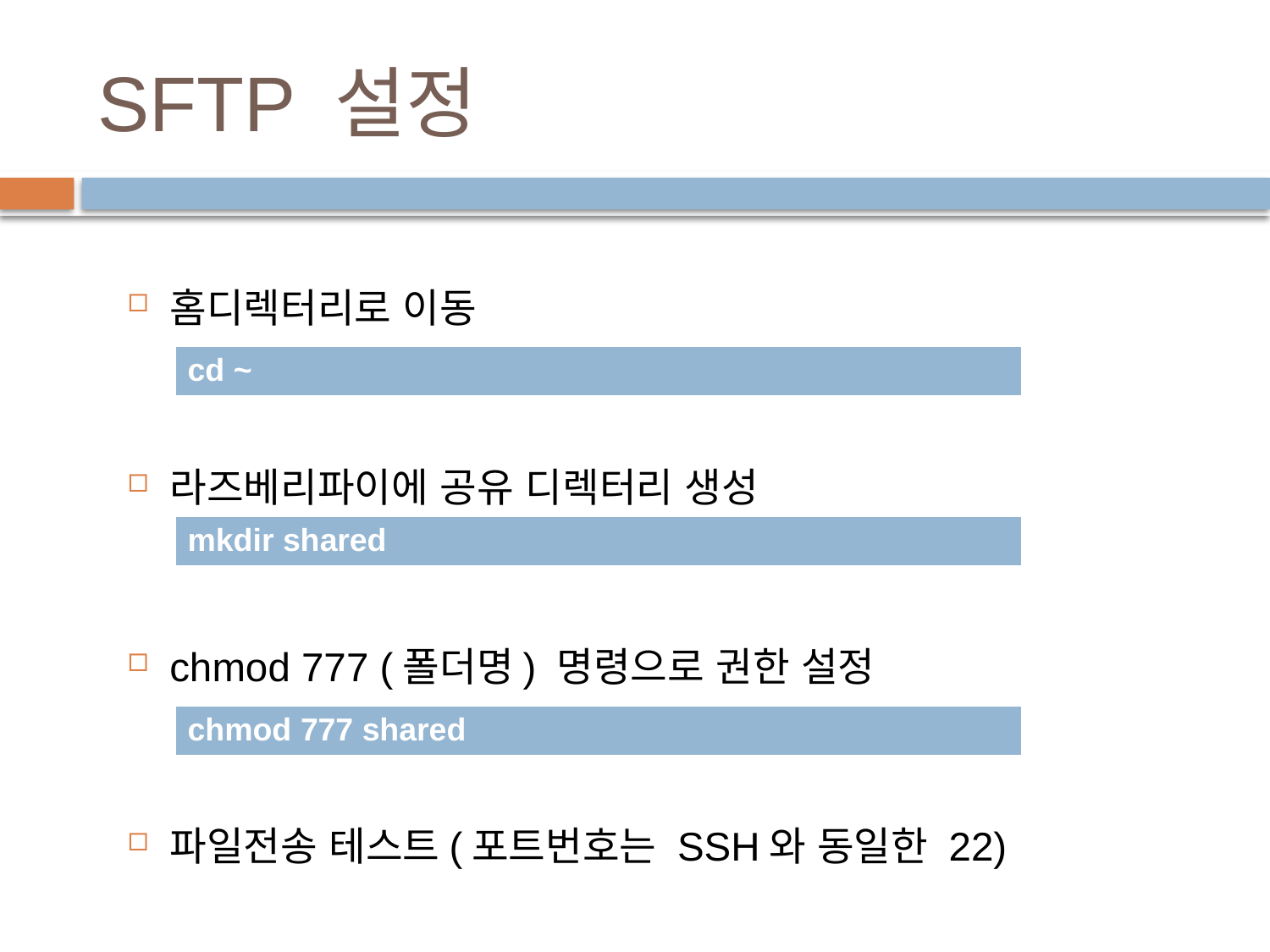

# SFTP 설정
홈디렉터리로 이동

라즈베리파이에 공유 디렉터리 생성

chmod 777 (폴더명) 명령으로 권한 설정

파일전송 테스트(포트번호는 SSH와 동일한 22)
| cd ~ |
| --- |
| mkdir shared |
| --- |
| chmod 777 shared |
| --- |